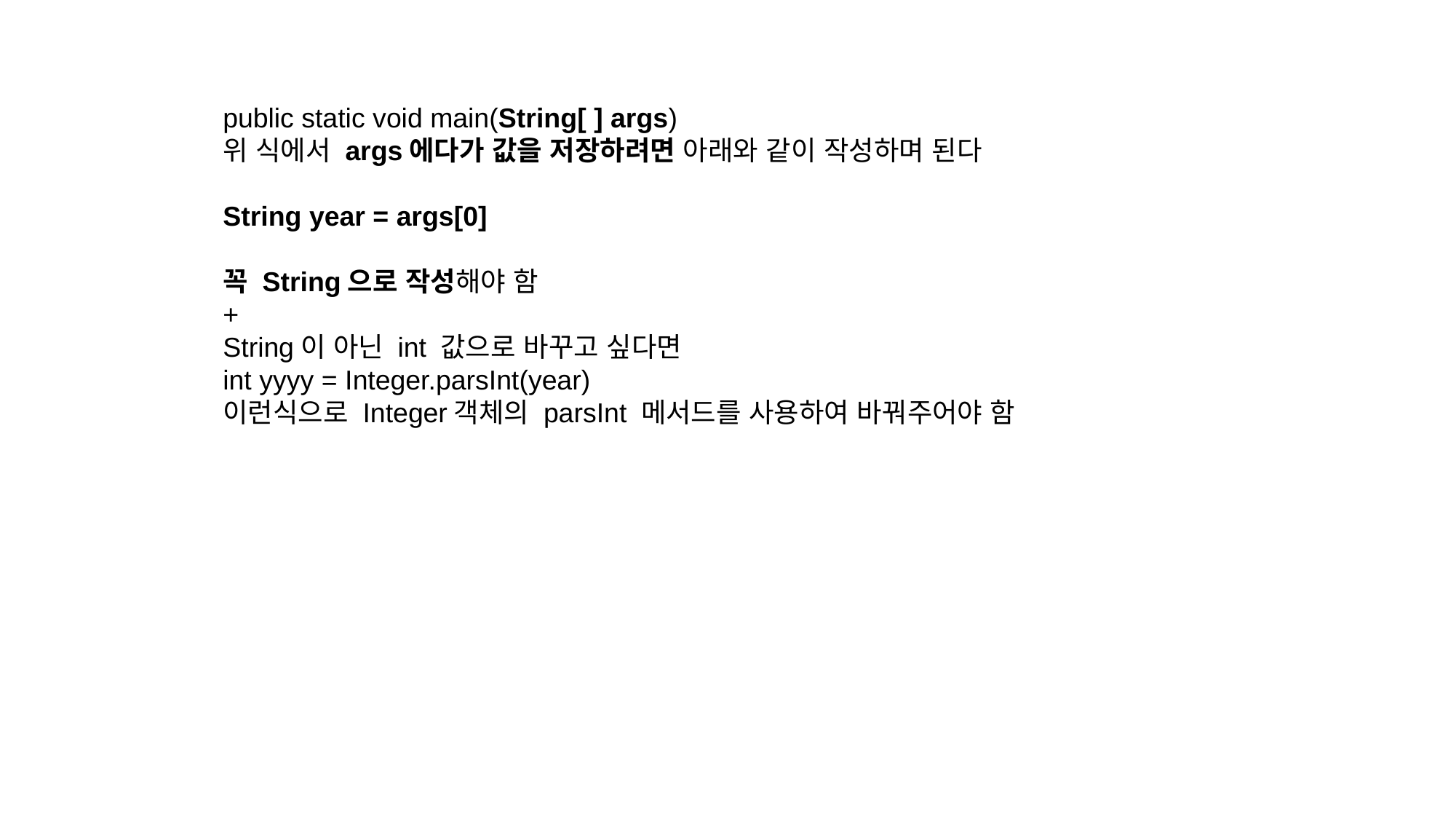

public static void main(String[ ] args)
위 식에서 args에다가 값을 저장하려면 아래와 같이 작성하며 된다

String year = args[0]

꼭 String으로 작성해야 함
+
String이 아닌 int 값으로 바꾸고 싶다면
int yyyy = Integer.parsInt(year)
이런식으로 Integer객체의 parsInt 메서드를 사용하여 바꿔주어야 함